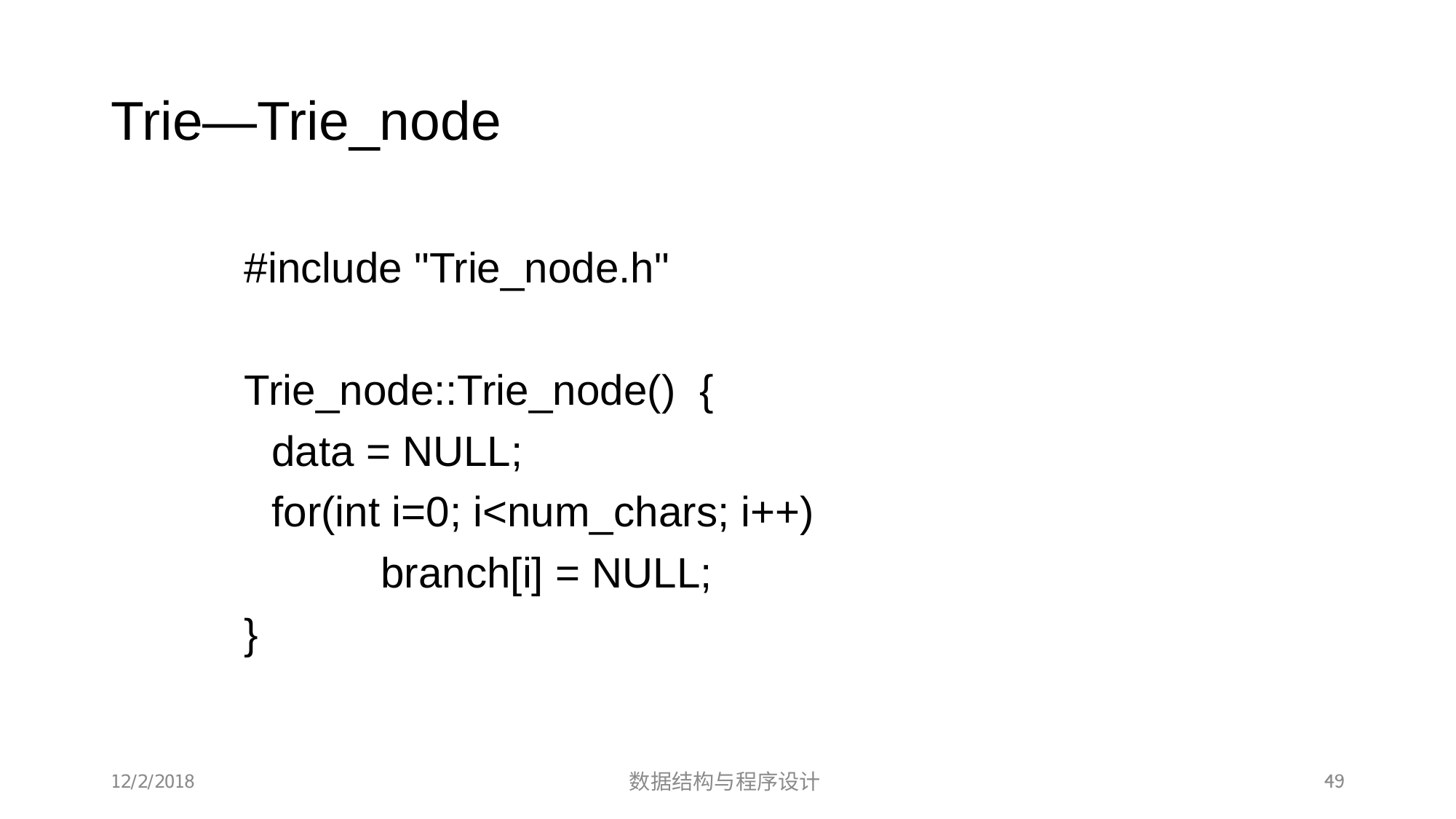

# Trie—Trie_node
#include "Trie_node.h"

Trie_node::Trie_node()  {
	data = NULL;
	for(int i=0; i<num_chars; i++)
		branch[i] = NULL;
}
12/2/2018
数据结构与程序设计
49